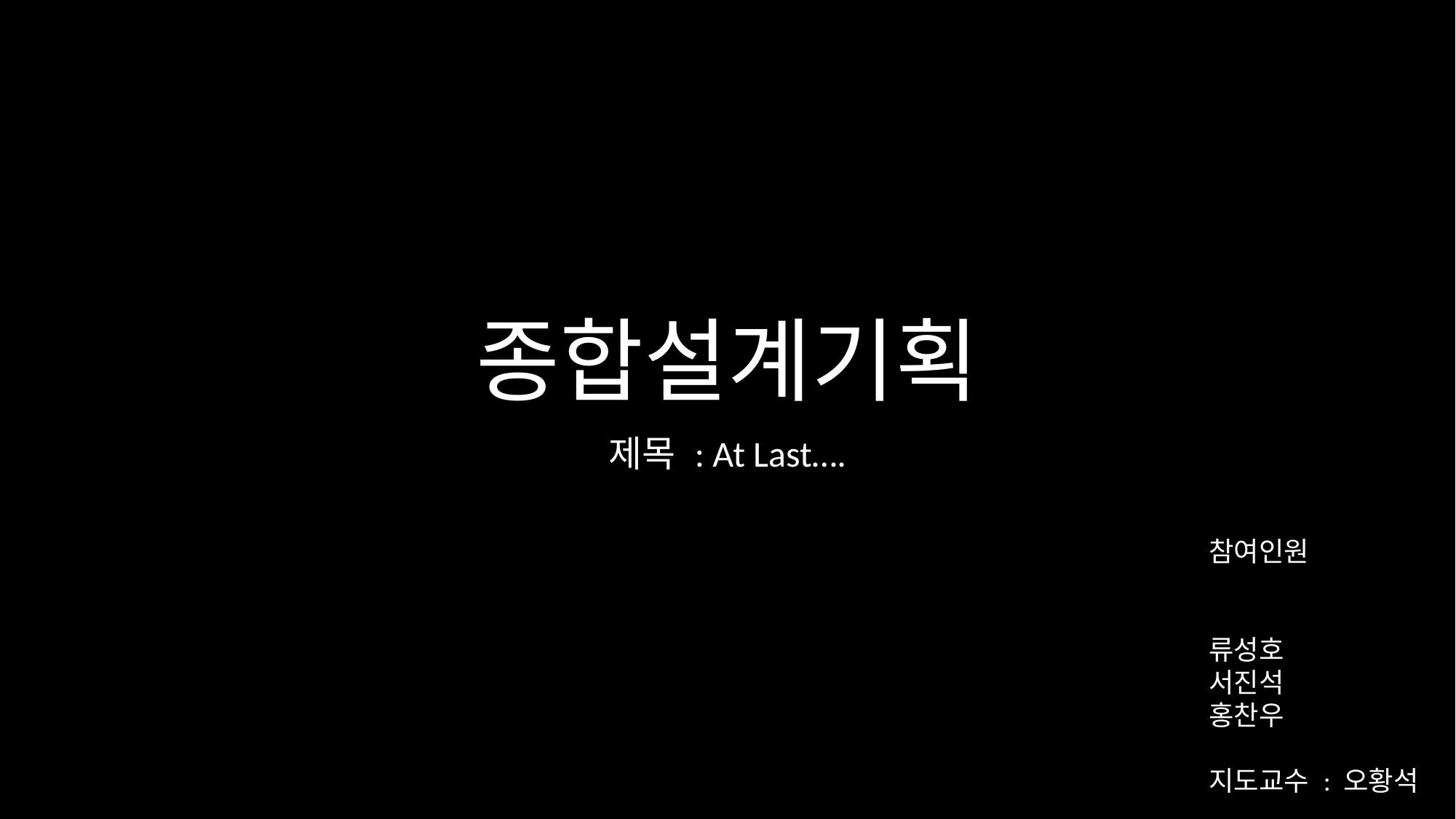

# 종합설계기획
제목 : At Last….
참여인원

류성호
서진석
홍찬우

지도교수 : 오황석